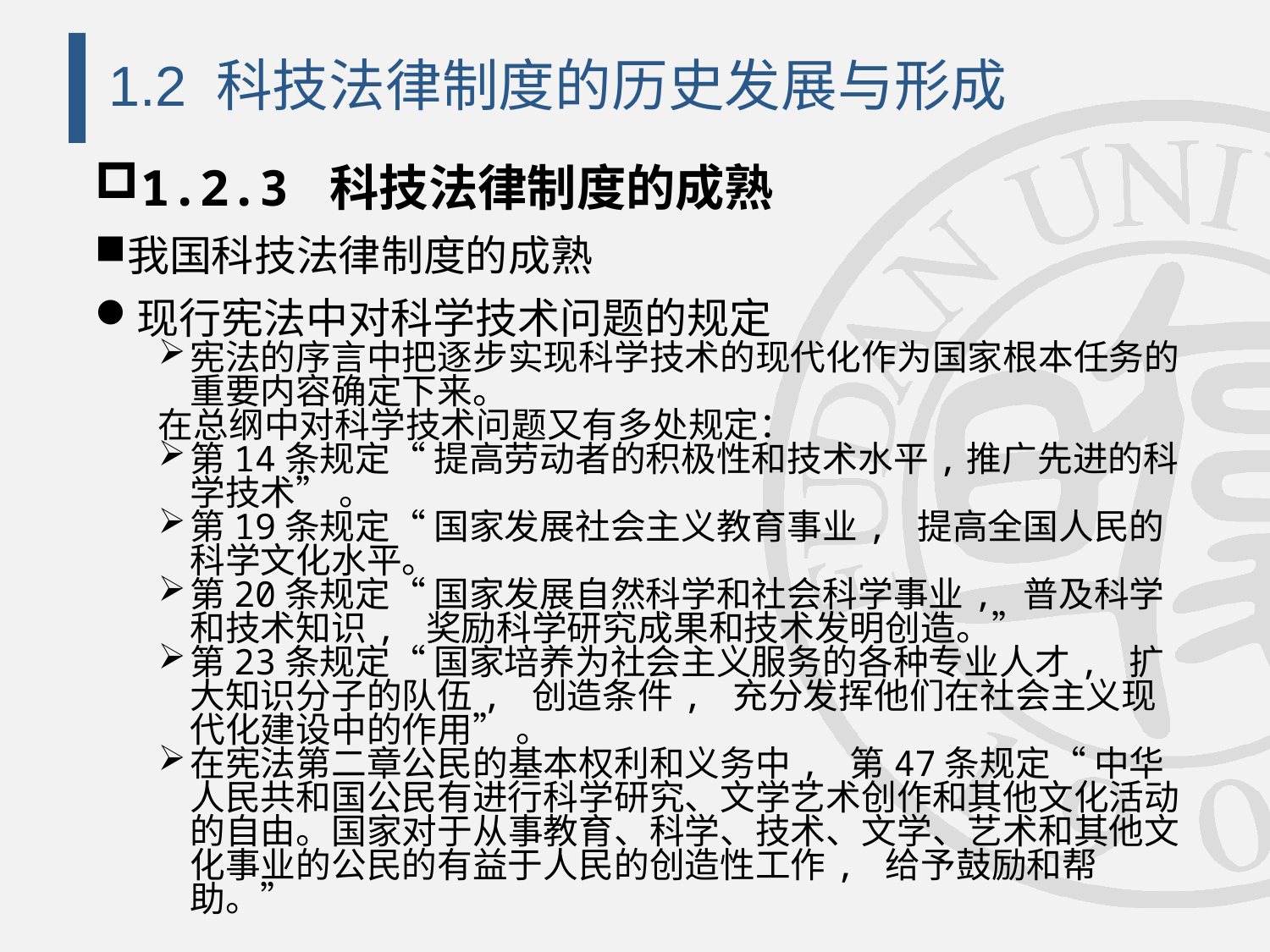

# 1.2 科技法律制度的历史发展与形成
1.2.3 科技法律制度的成熟
我国科技法律制度的成熟
现行宪法中对科学技术问题的规定
宪法的序言中把逐步实现科学技术的现代化作为国家根本任务的重要内容确定下来。
在总纲中对科学技术问题又有多处规定：
第14条规定“ 提高劳动者的积极性和技术水平,推广先进的科学技术” 。
第19条规定“ 国家发展社会主义教育事业, 提高全国人民的科学文化水平。
第20条规定“ 国家发展自然科学和社会科学事业, 普及科学和技术知识, 奖励科学研究成果和技术发明创造。”
第23条规定“ 国家培养为社会主义服务的各种专业人才, 扩大知识分子的队伍, 创造条件, 充分发挥他们在社会主义现代化建设中的作用” 。
在宪法第二章公民的基本权利和义务中, 第47条规定“ 中华人民共和国公民有进行科学研究、文学艺术创作和其他文化活动的自由。国家对于从事教育、科学、技术、文学、艺术和其他文化事业的公民的有益于人民的创造性工作, 给予鼓励和帮助。”